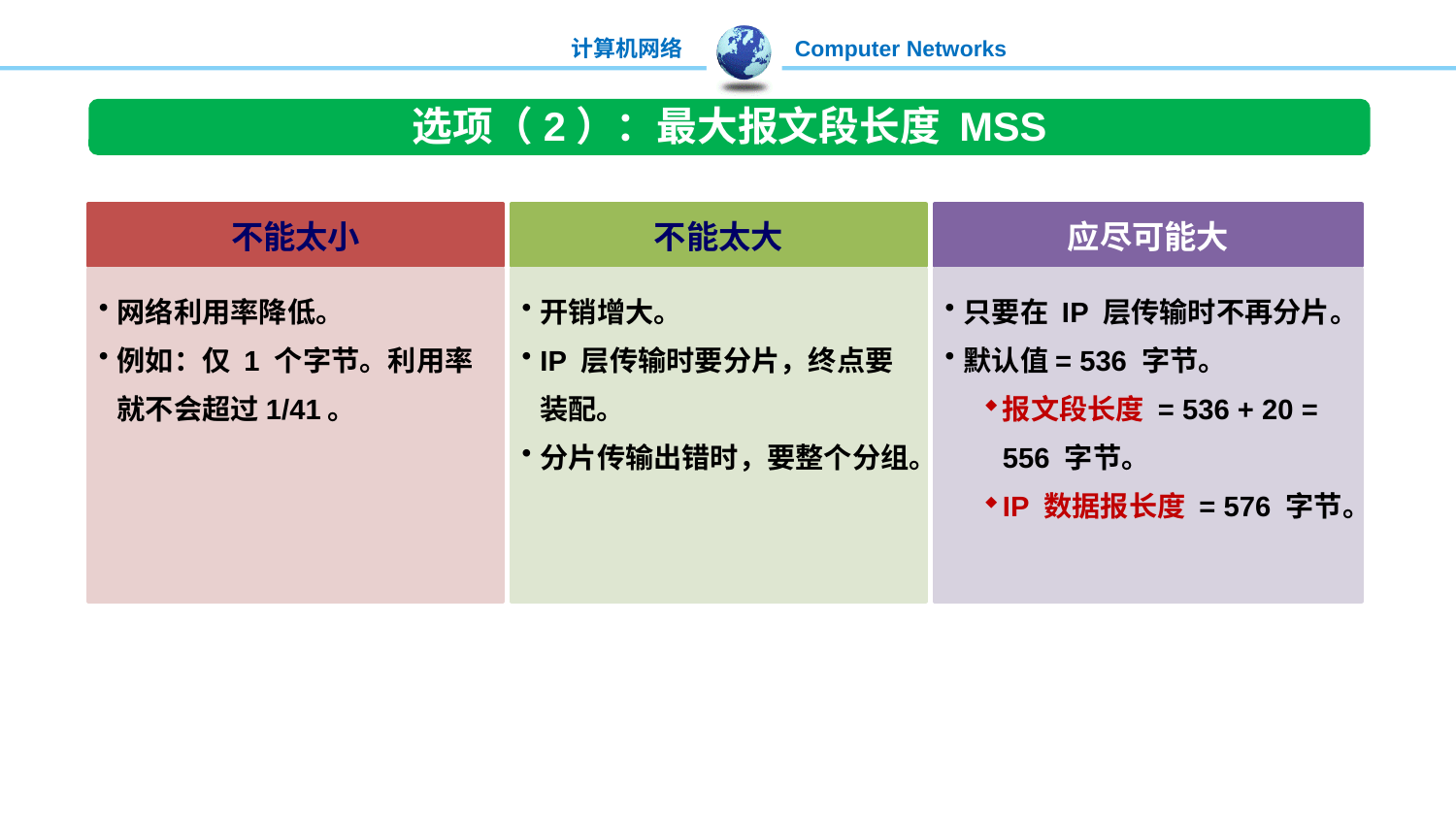

选项（2）：最大报文段长度 MSS

不能太小
不能太大
应尽可能大
网络利用率降低。
例如：仅 1 个字节。利用率就不会超过1/41。
开销增大。
IP 层传输时要分片，终点要装配。
分片传输出错时，要整个分组。
只要在 IP 层传输时不再分片。
默认值= 536 字节。
报文段长度 = 536 + 20 = 556 字节。
IP 数据报长度 = 576 字节。